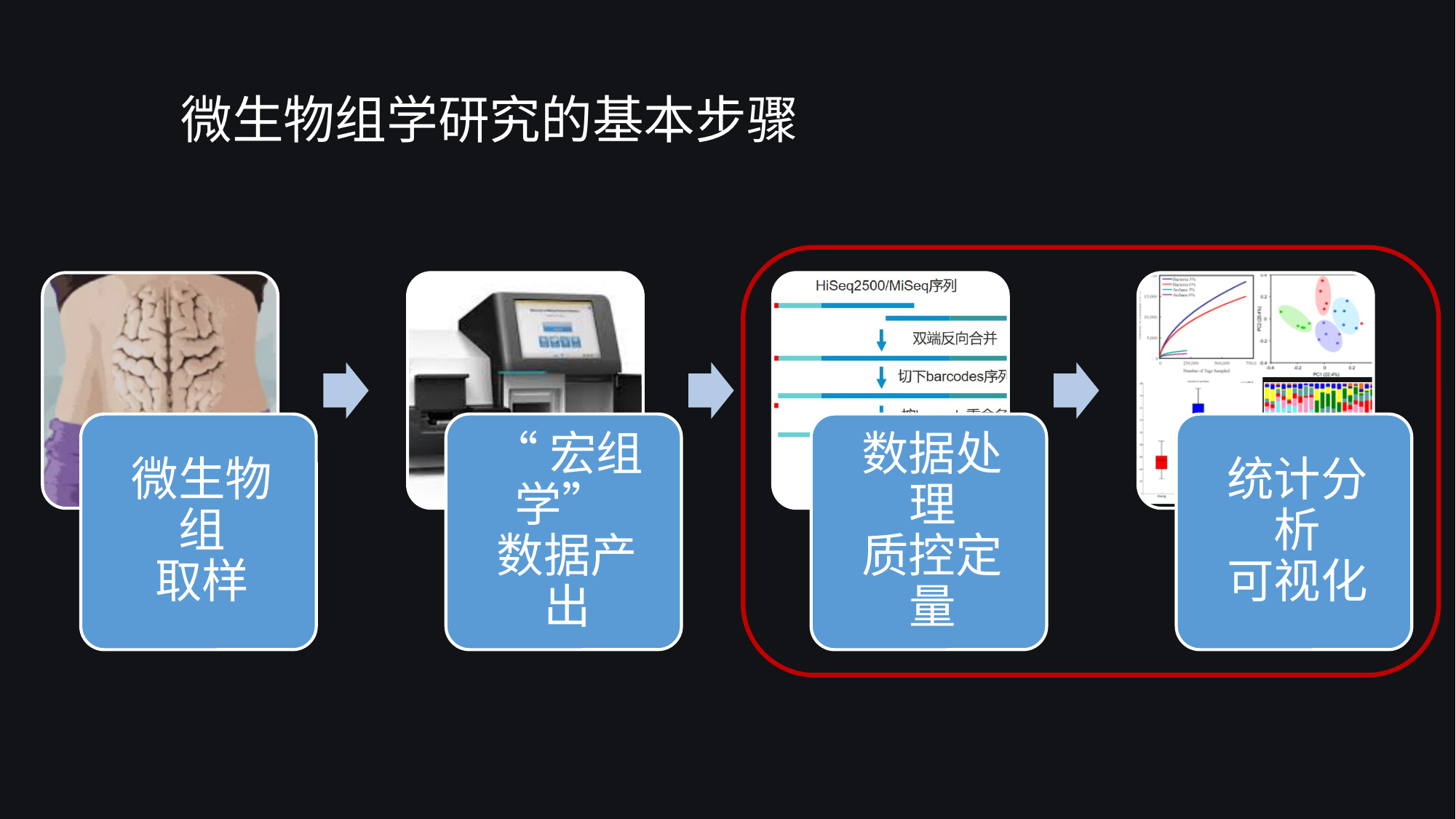

微生物组学研究的基本步骤
微生物组
取样

“宏组学”
数据产出

数据处理
质控定量

统计分析
可视化